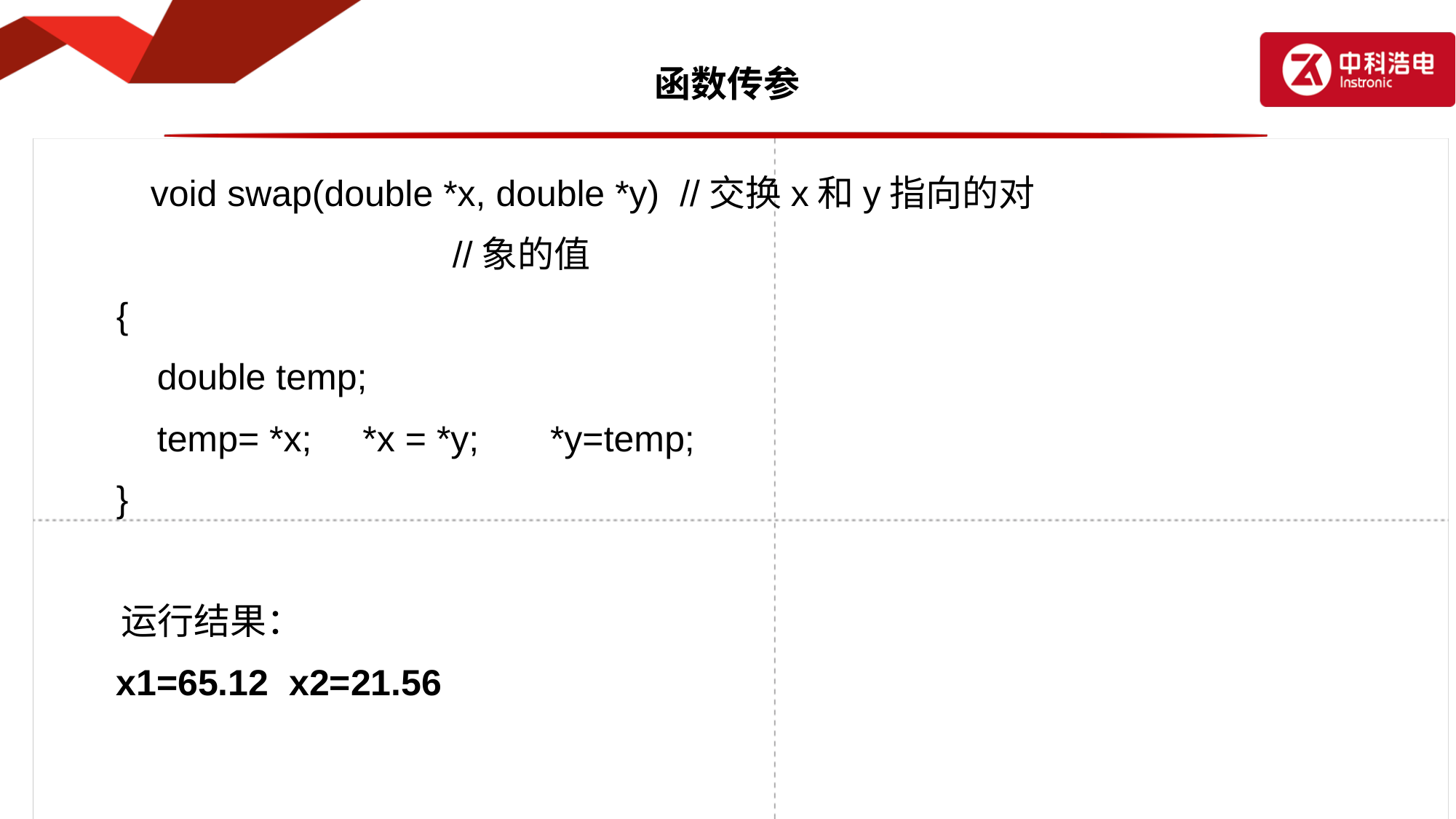

# 函数传参
	void swap(double *x, double *y)  //交换x和y指向的对
                                   //象的值
  {
      double temp;
      temp= *x;     *x = *y;       *y=temp;
  }

  运行结果：
  x1=65.12  x2=21.56